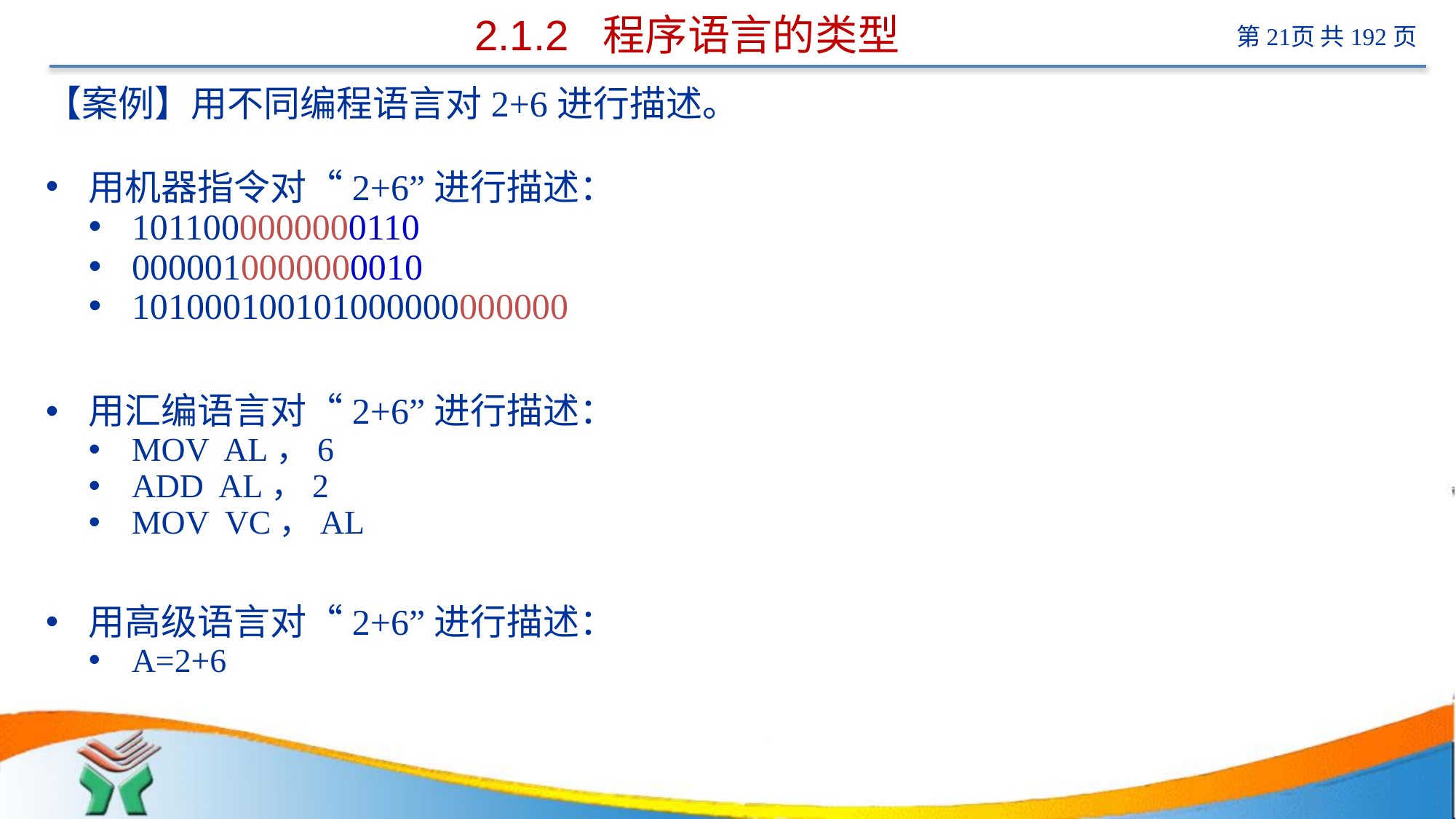

# 2.1.2  程序语言的类型
【案例】用不同编程语言对2+6进行描述。

用机器指令对“2+6”进行描述：
1011000000000110
0000010000000010
101000100101000000000000

用汇编语言对“2+6”进行描述：
MOV  AL，6
ADD  AL，2
MOV  VC，AL

用高级语言对“2+6”进行描述：
A=2+6